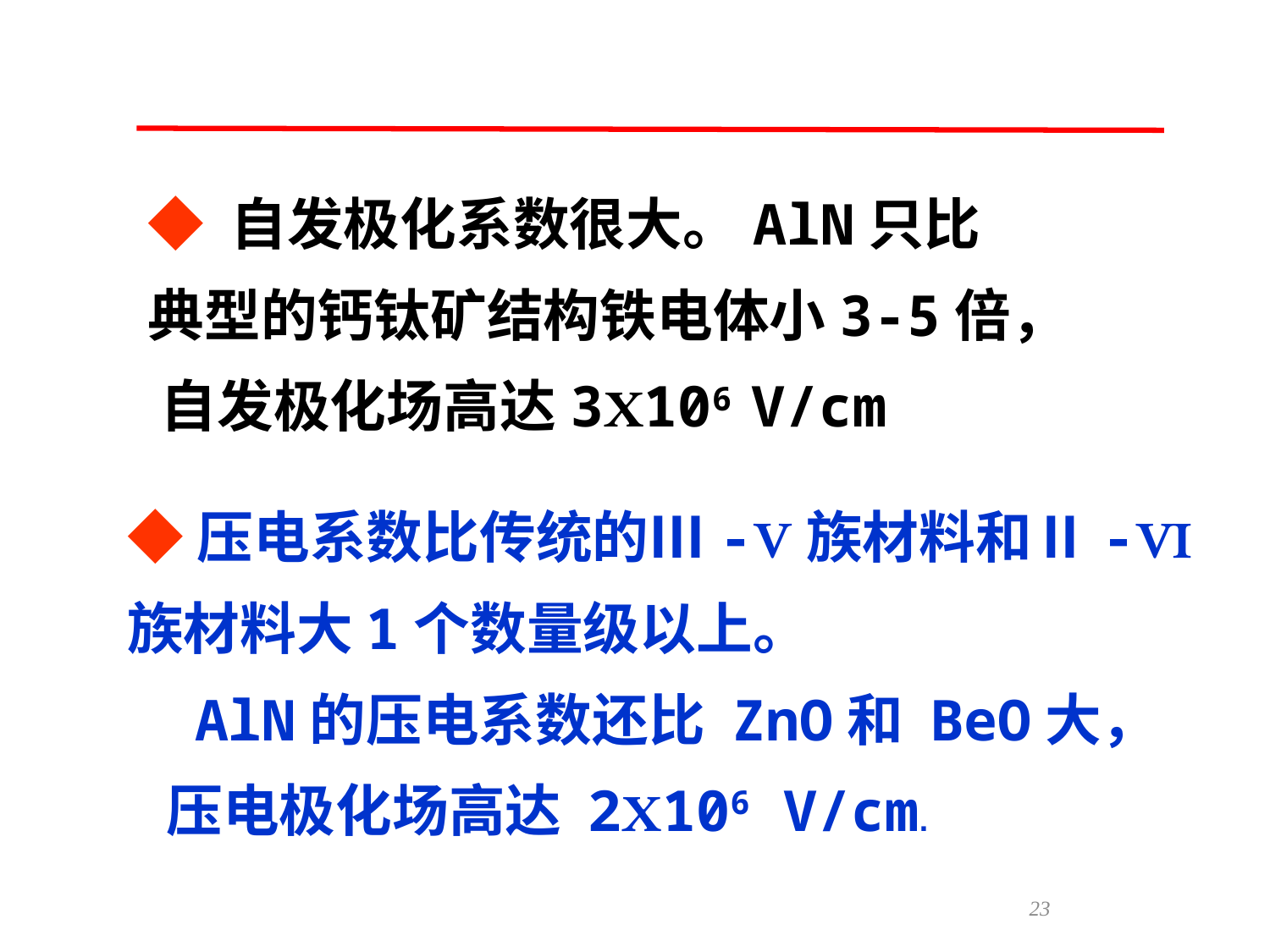

◆ 自发极化系数很大。AlN只比    典型的钙钛矿结构铁电体小3-5倍， 自发极化场高达3Ⅹ106 V/cm
◆压电系数比传统的Ⅲ-Ⅴ族材料和Ⅱ-Ⅵ族材料大1个数量级以上。
  AlN的压电系数还比 ZnO和 BeO大，
  压电极化场高达 2Ⅹ106 V/cm.

23